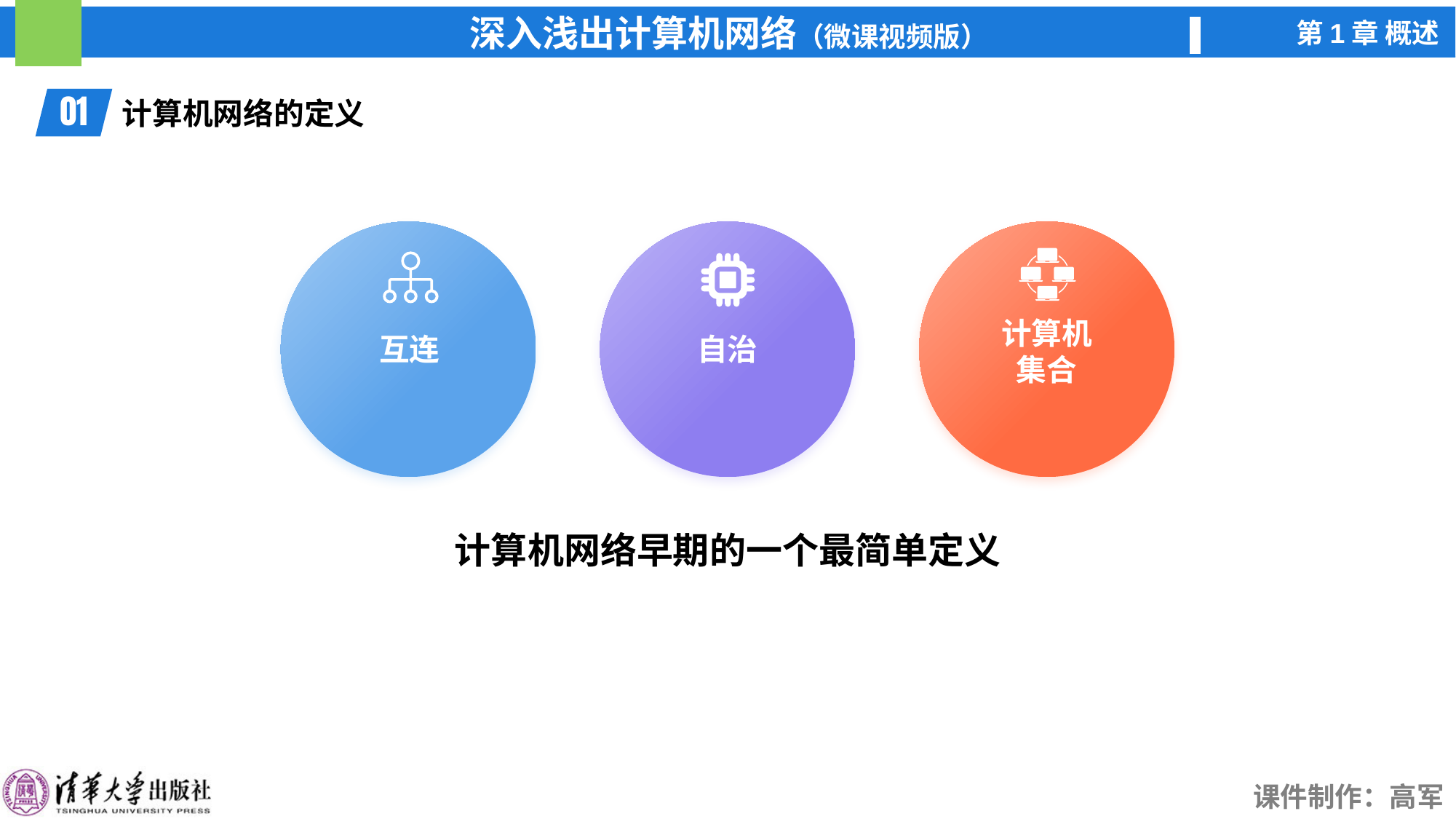

01
计算机网络的定义

互连

自治

计算机
集合
计算机网络早期的一个最简单定义